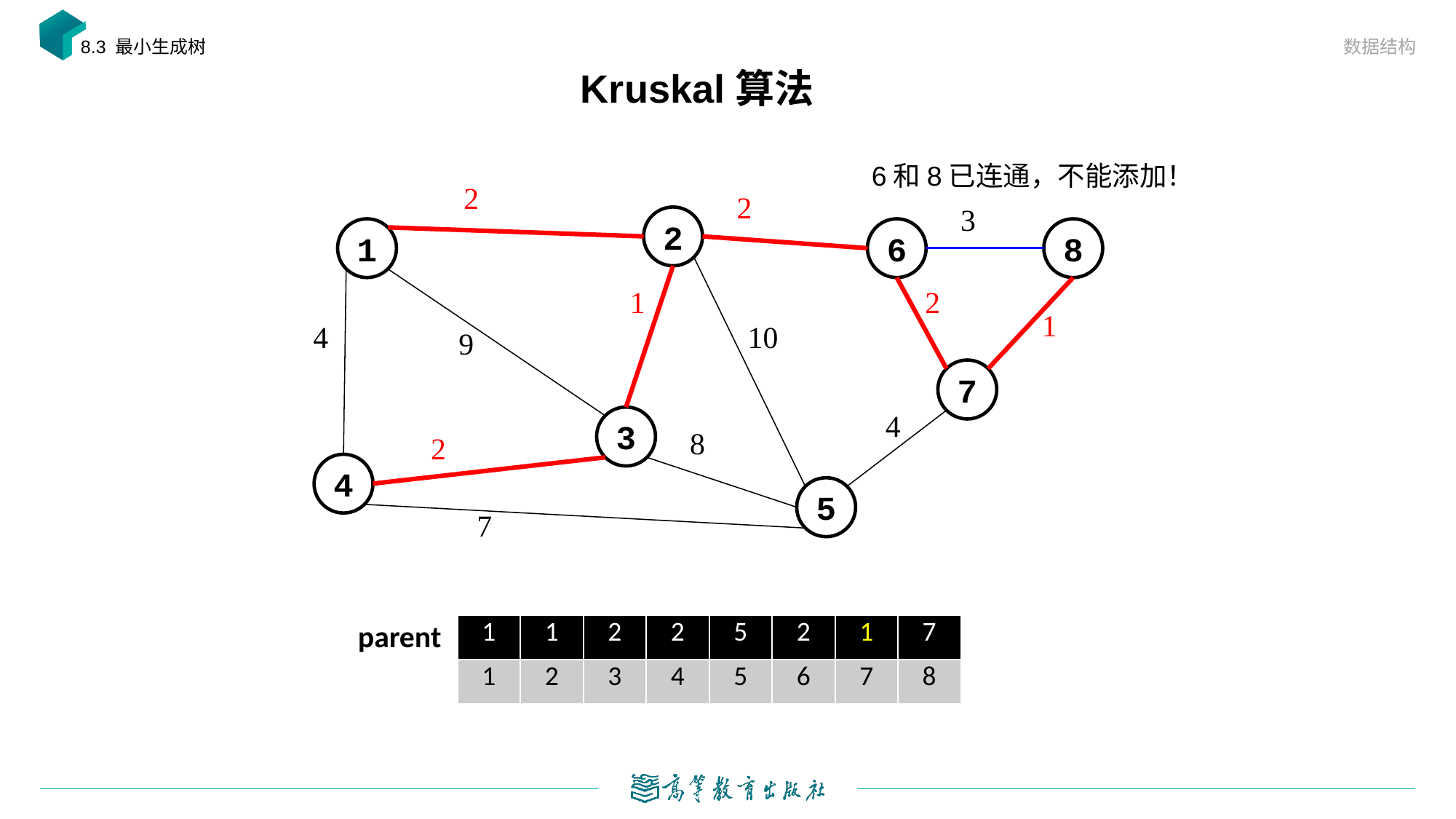

数据结构
8.3 最小生成树
# Kruskal算法

6和8已连通，不能添加！
2
2
3
2
1
6
8
1
2
1
4
10
9
7
4
3
8
2
4
5
7
parent
| 1 | 1 | 2 | 2 | 5 | 2 | 1 | 7 |
| --- | --- | --- | --- | --- | --- | --- | --- |
| 1 | 2 | 3 | 4 | 5 | 6 | 7 | 8 |